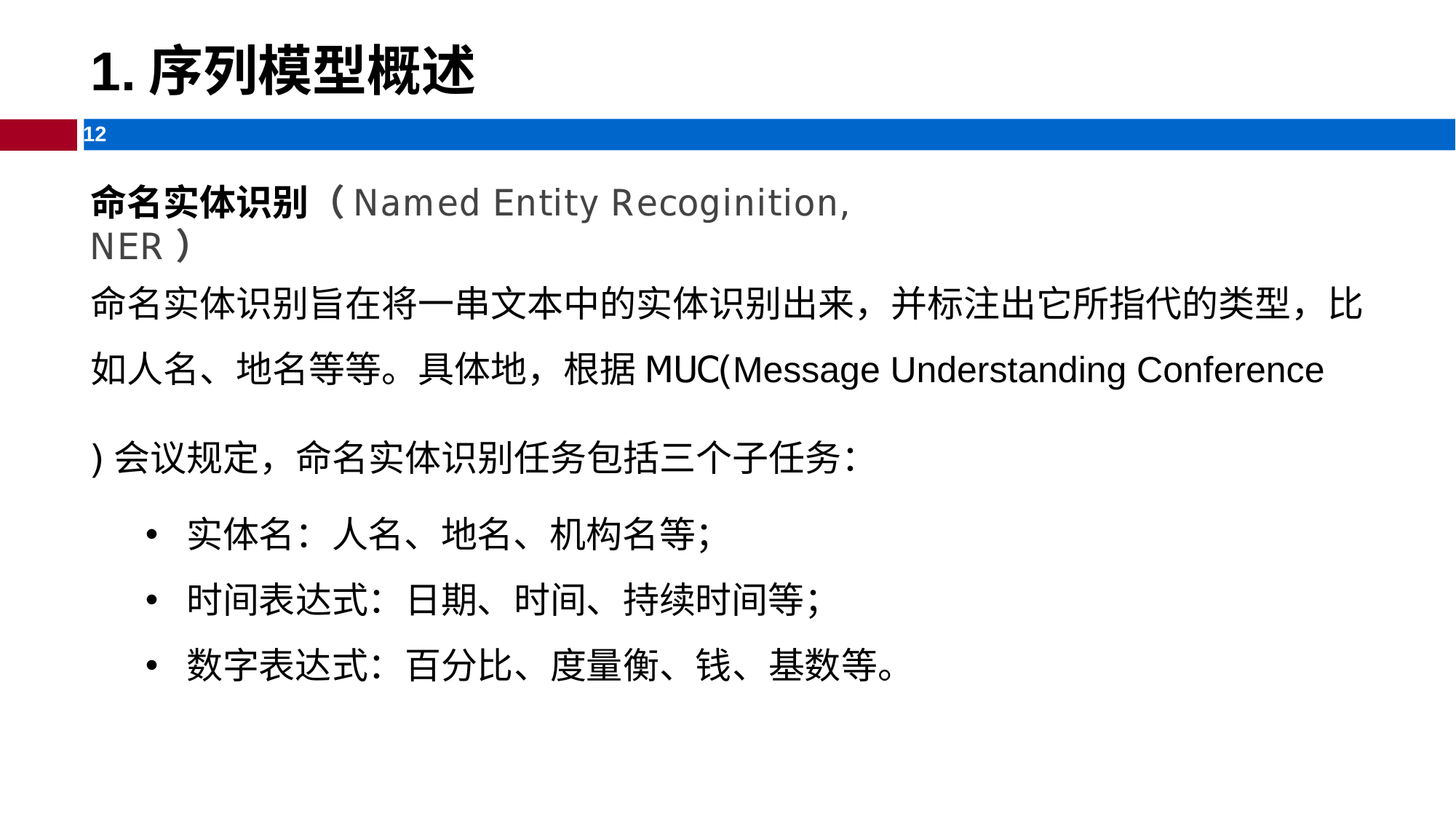

# 1.序列模型概述
命名实体识别（Named Entity Recoginition, NER）
命名实体识别旨在将一串文本中的实体识别出来，并标注出它所指代的类型，比如人名、地名等等。具体地，根据MUC(Message Understanding Conference
)会议规定，命名实体识别任务包括三个子任务：
实体名：人名、地名、机构名等；
时间表达式：日期、时间、持续时间等；
数字表达式：百分比、度量衡、钱、基数等。